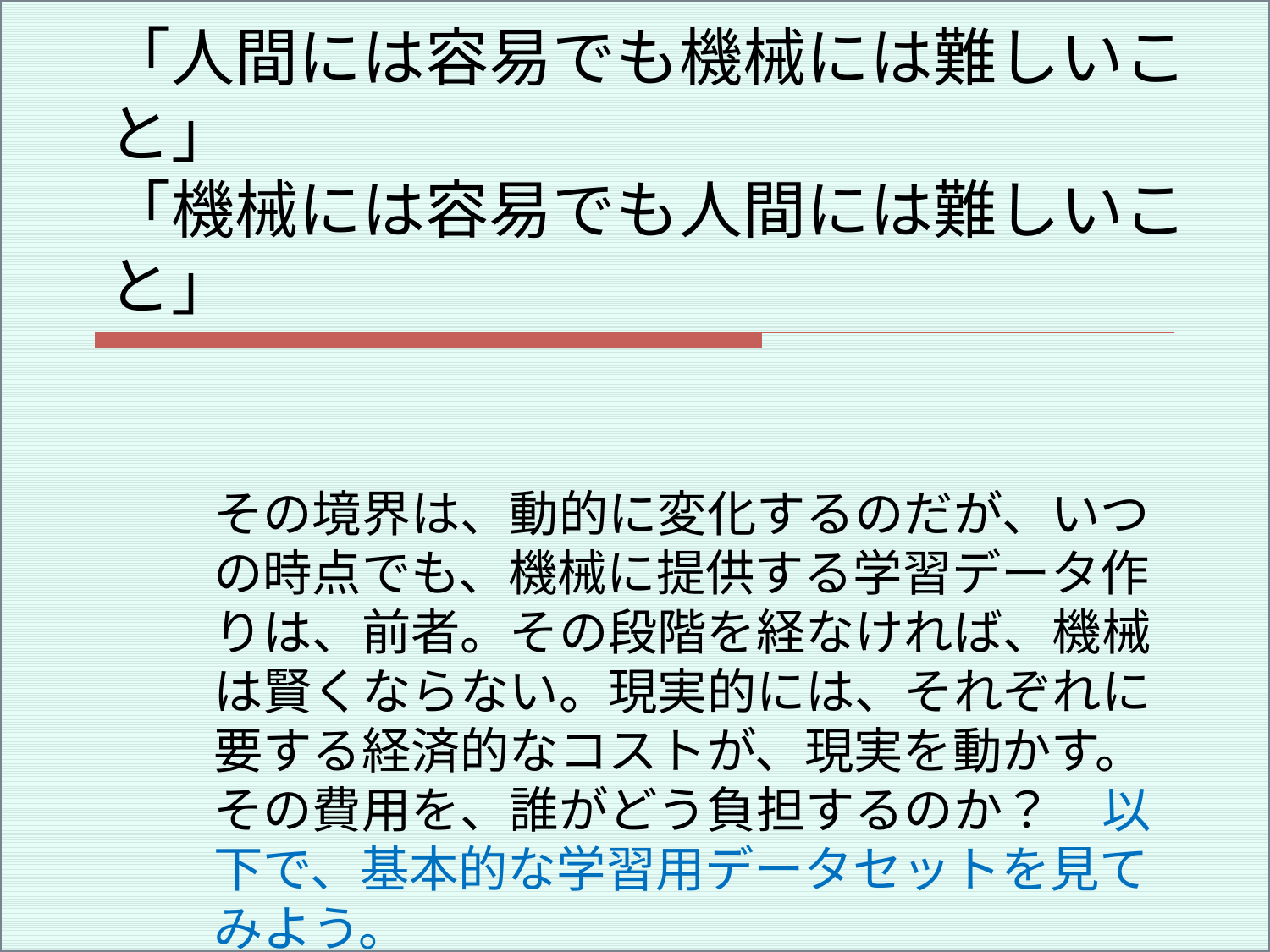

# 「人間には容易でも機械には難しいこと」 「機械には容易でも人間には難しいこと」
その境界は、動的に変化するのだが、いつの時点でも、機械に提供する学習データ作りは、前者。その段階を経なければ、機械は賢くならない。現実的には、それぞれに要する経済的なコストが、現実を動かす。その費用を、誰がどう負担するのか？　以下で、基本的な学習用データセットを見てみよう。